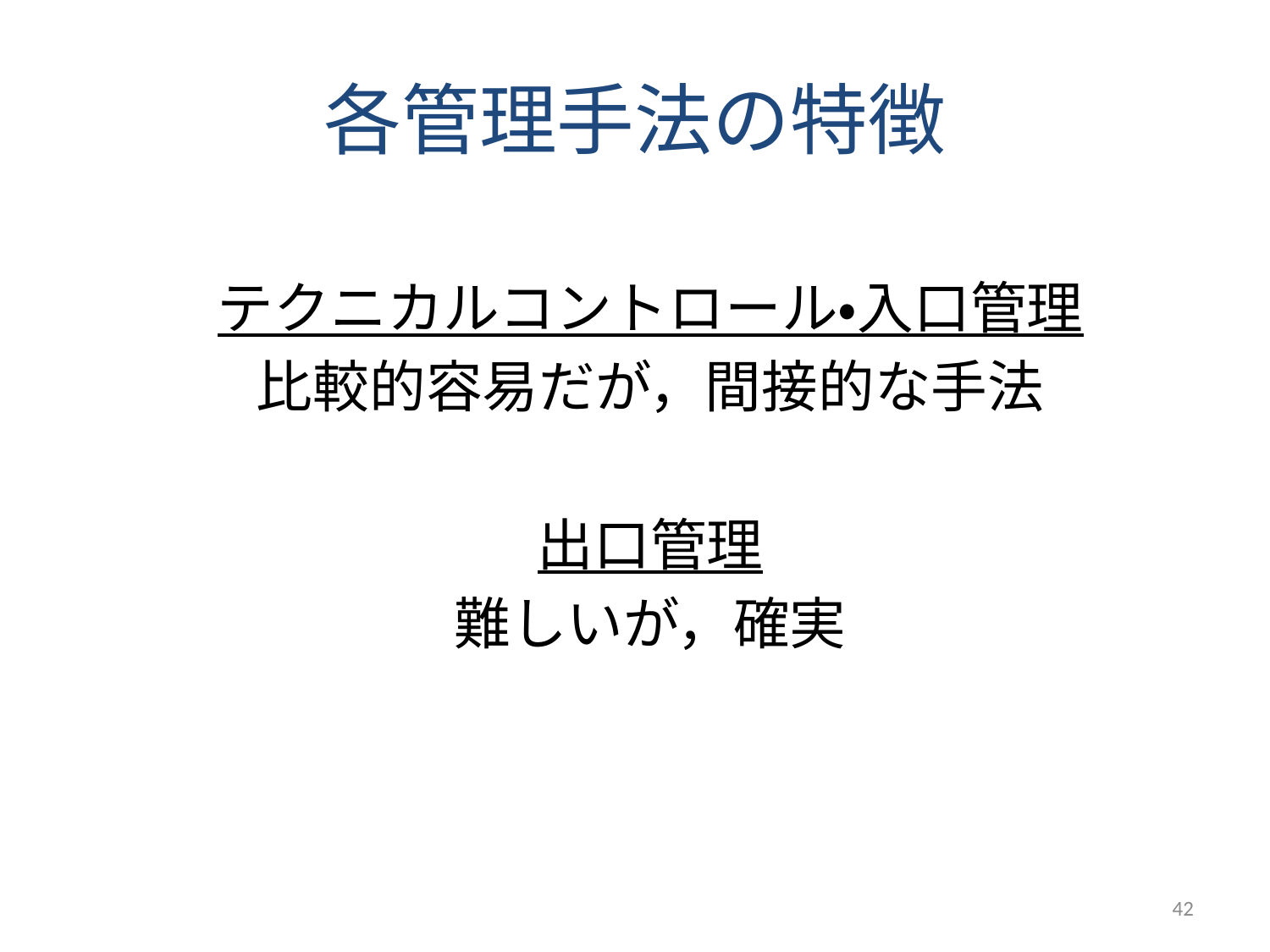

# 各管理手法の特徴
テクニカルコントロール・入口管理
比較的容易だが，間接的な手法

出口管理
難しいが，確実
42